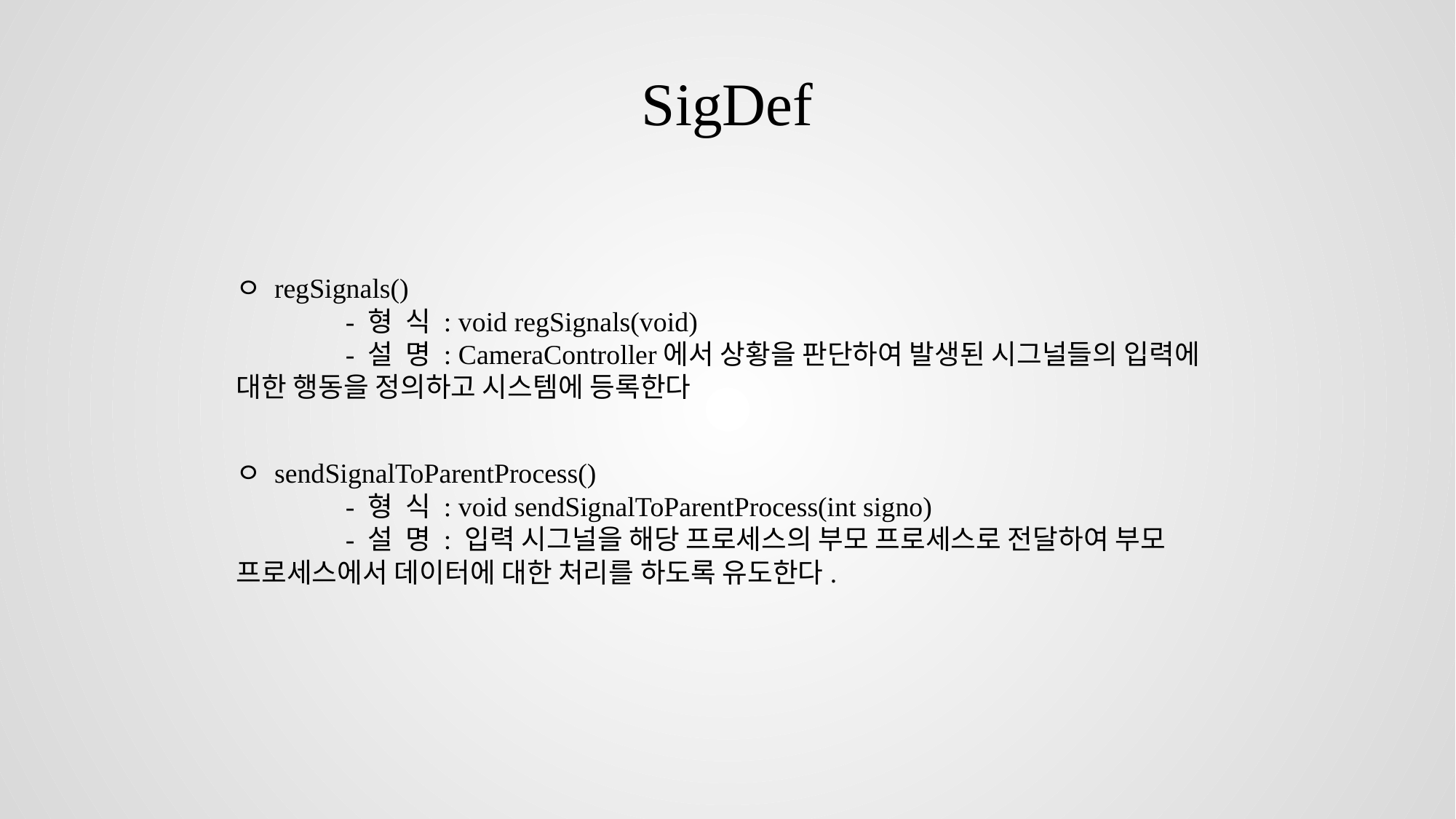

SigDef
ㅇ regSignals()
	- 형  식 : void regSignals(void)
	- 설  명 : CameraController에서 상황을 판단하여 발생된 시그널들의 입력에 대한 행동을 정의하고 시스템에 등록한다

ㅇ sendSignalToParentProcess()
	- 형  식 : void sendSignalToParentProcess(int signo)
	- 설  명 : 입력 시그널을 해당 프로세스의 부모 프로세스로 전달하여 부모 프로세스에서 데이터에 대한 처리를 하도록 유도한다.